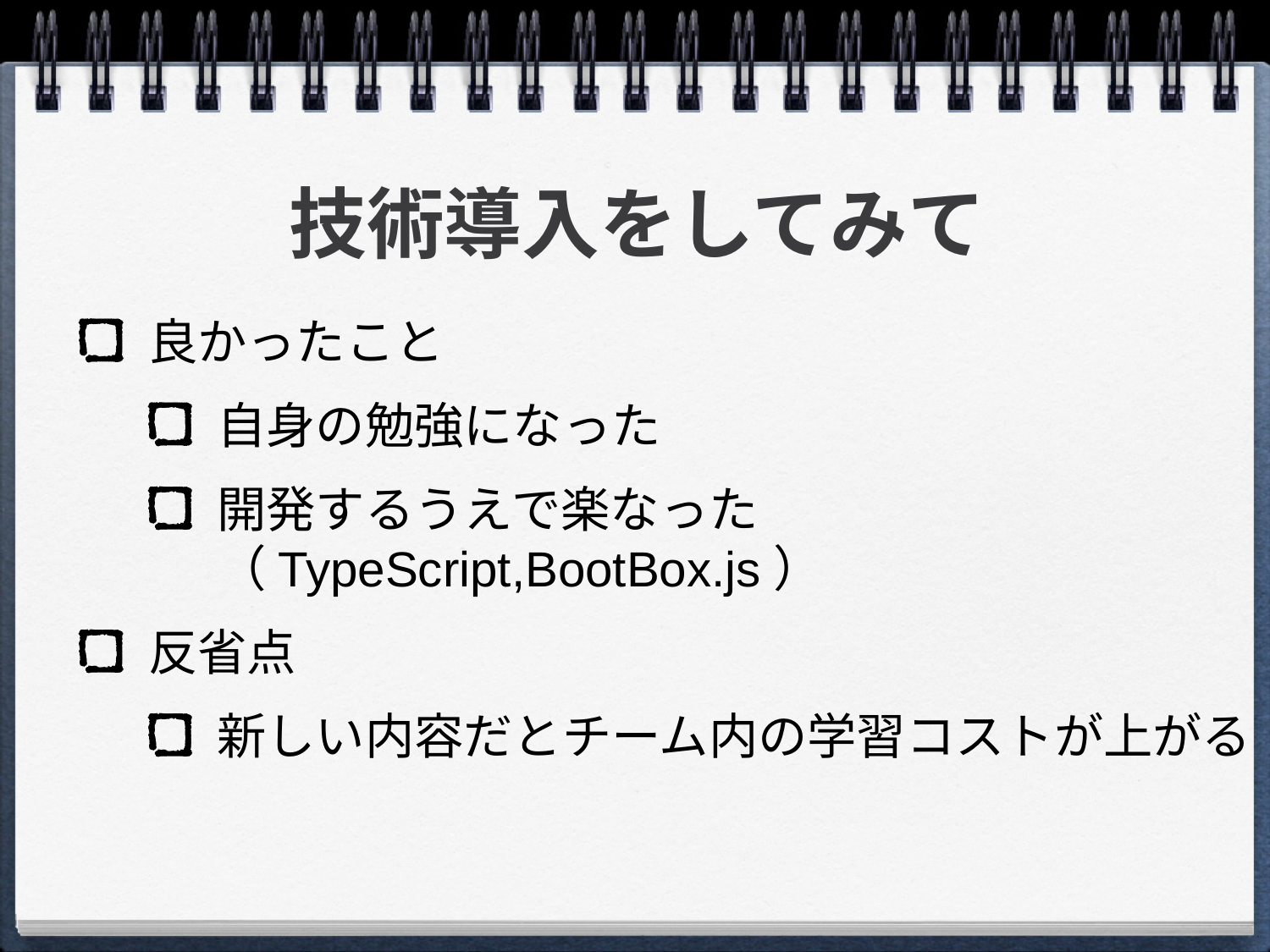

# 技術導入をしてみて
良かったこと
自身の勉強になった
開発するうえで楽なった（TypeScript,BootBox.js）
反省点
新しい内容だとチーム内の学習コストが上がる